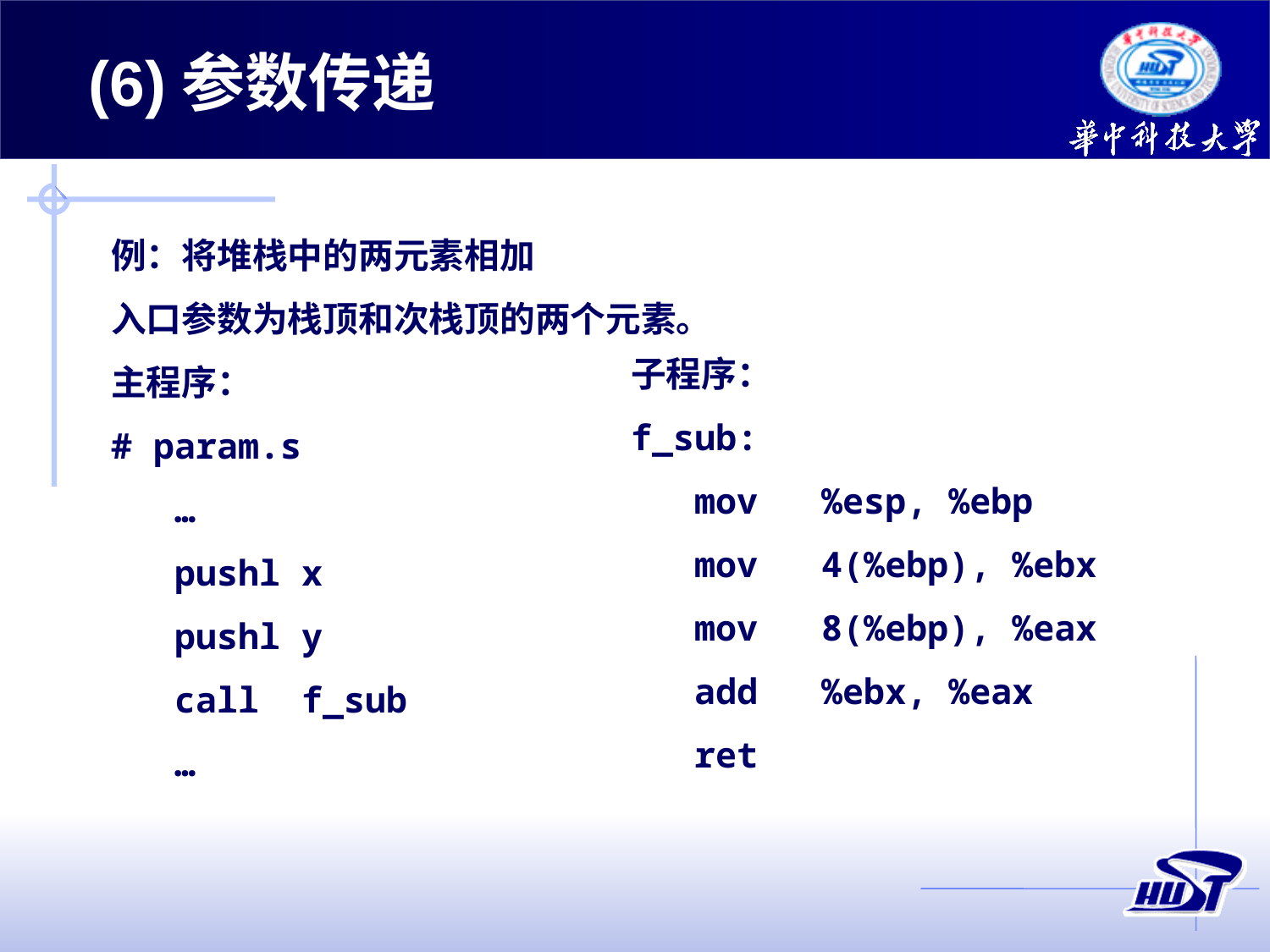

(6)参数传递
例：将堆栈中的两元素相加
入口参数为栈顶和次栈顶的两个元素。
主程序：
# param.s
	…
	pushl	x
	pushl	y
	call	f_sub
	…
子程序：
f_sub:
	mov	%esp, %ebp
	mov	4(%ebp), %ebx
	mov	8(%ebp), %eax
	add	%ebx, %eax
	ret